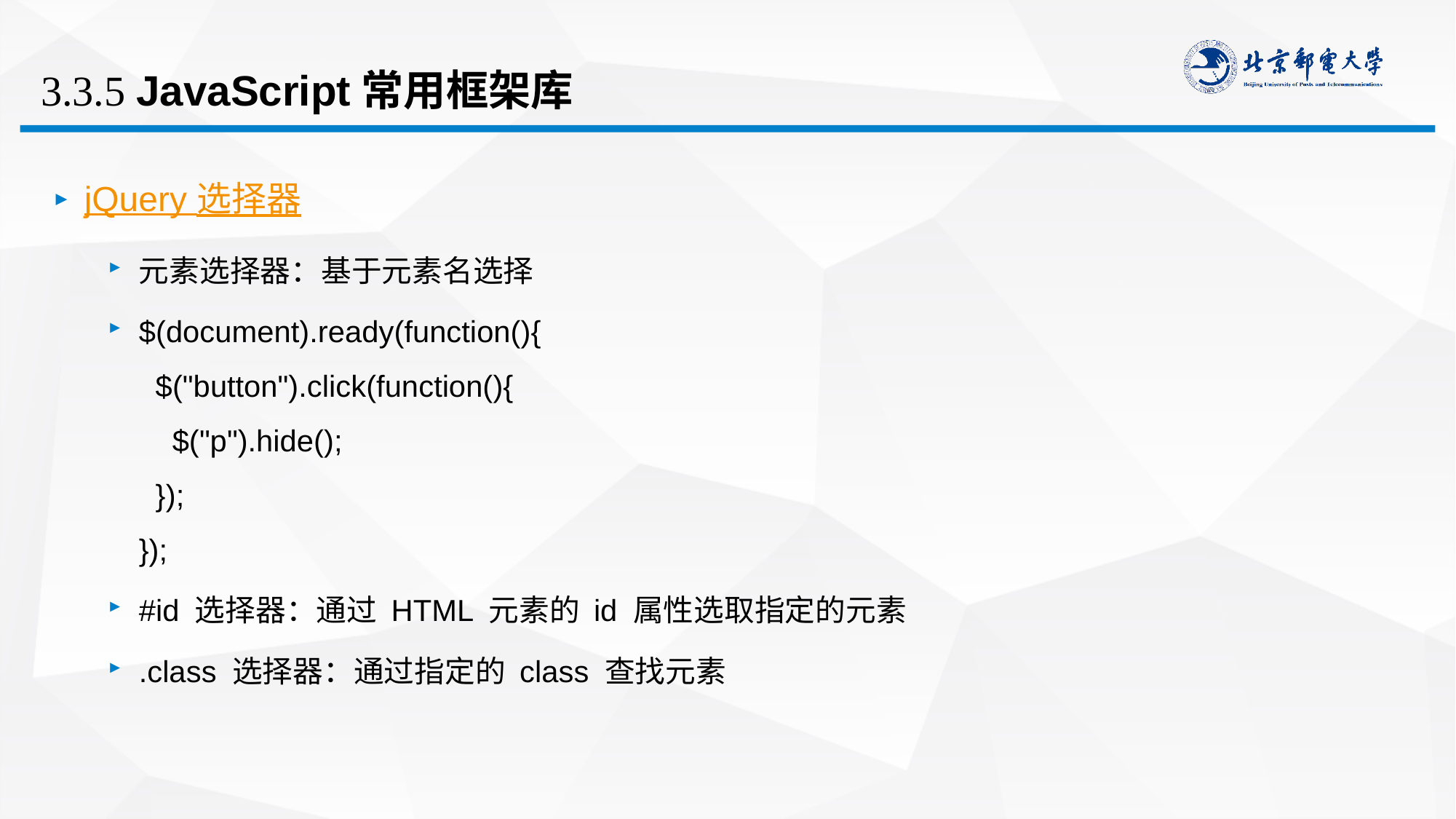

# 3.3.5 JavaScript常用框架库
jQuery 选择器
元素选择器：基于元素名选择
$(document).ready(function(){
  $("button").click(function(){
    $("p").hide();
  });
});
#id 选择器：通过 HTML 元素的 id 属性选取指定的元素
.class 选择器：通过指定的 class 查找元素